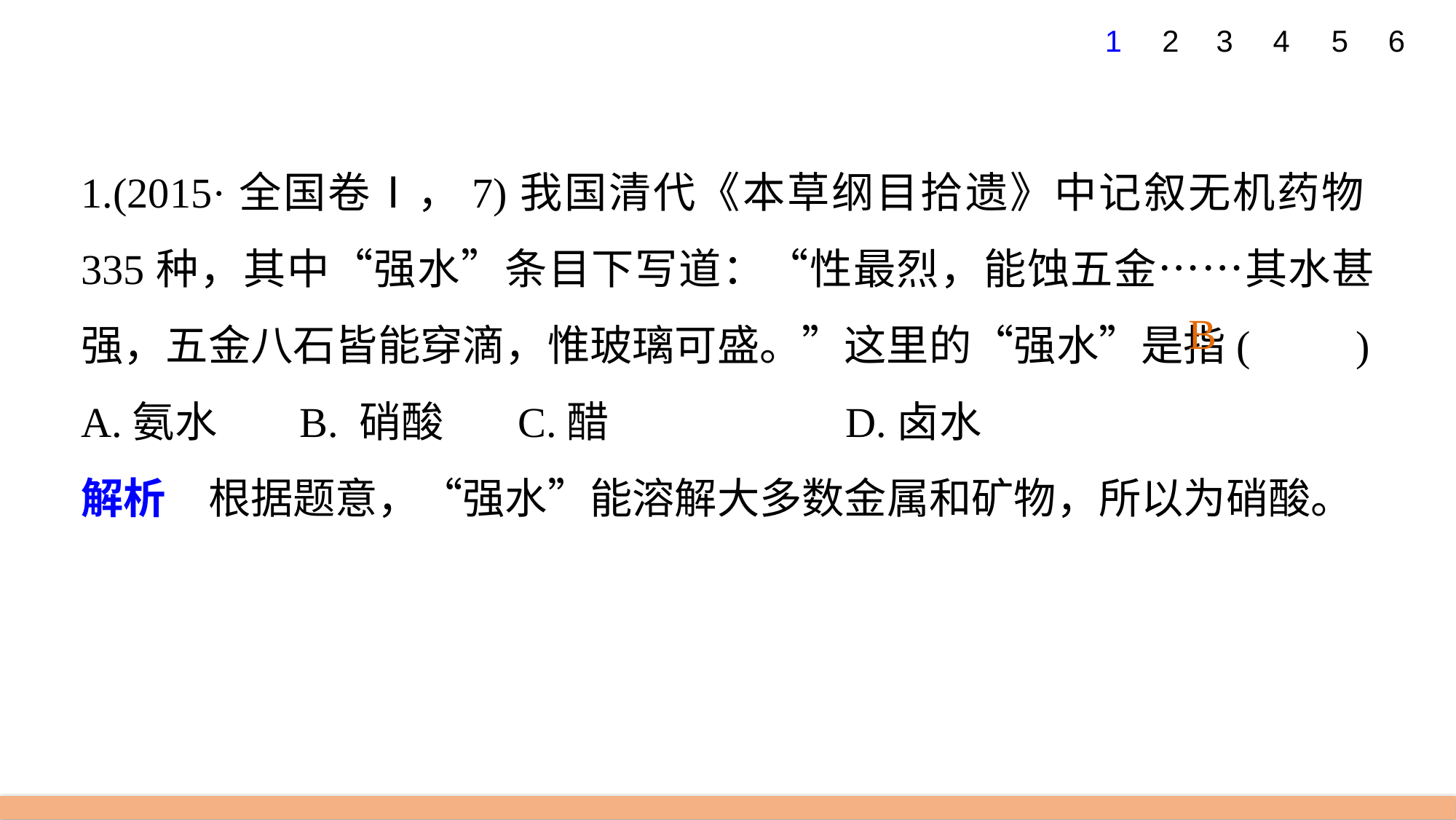

5
6
1
2
3
4
1.(2015·全国卷Ⅰ，7)我国清代《本草纲目拾遗》中记叙无机药物335种，其中“强水”条目下写道：“性最烈，能蚀五金……其水甚强，五金八石皆能穿滴，惟玻璃可盛。”这里的“强水”是指(　　)
A.氨水  	B. 硝酸  	C.醋  		D.卤水
解析　根据题意，“强水”能溶解大多数金属和矿物，所以为硝酸。
B